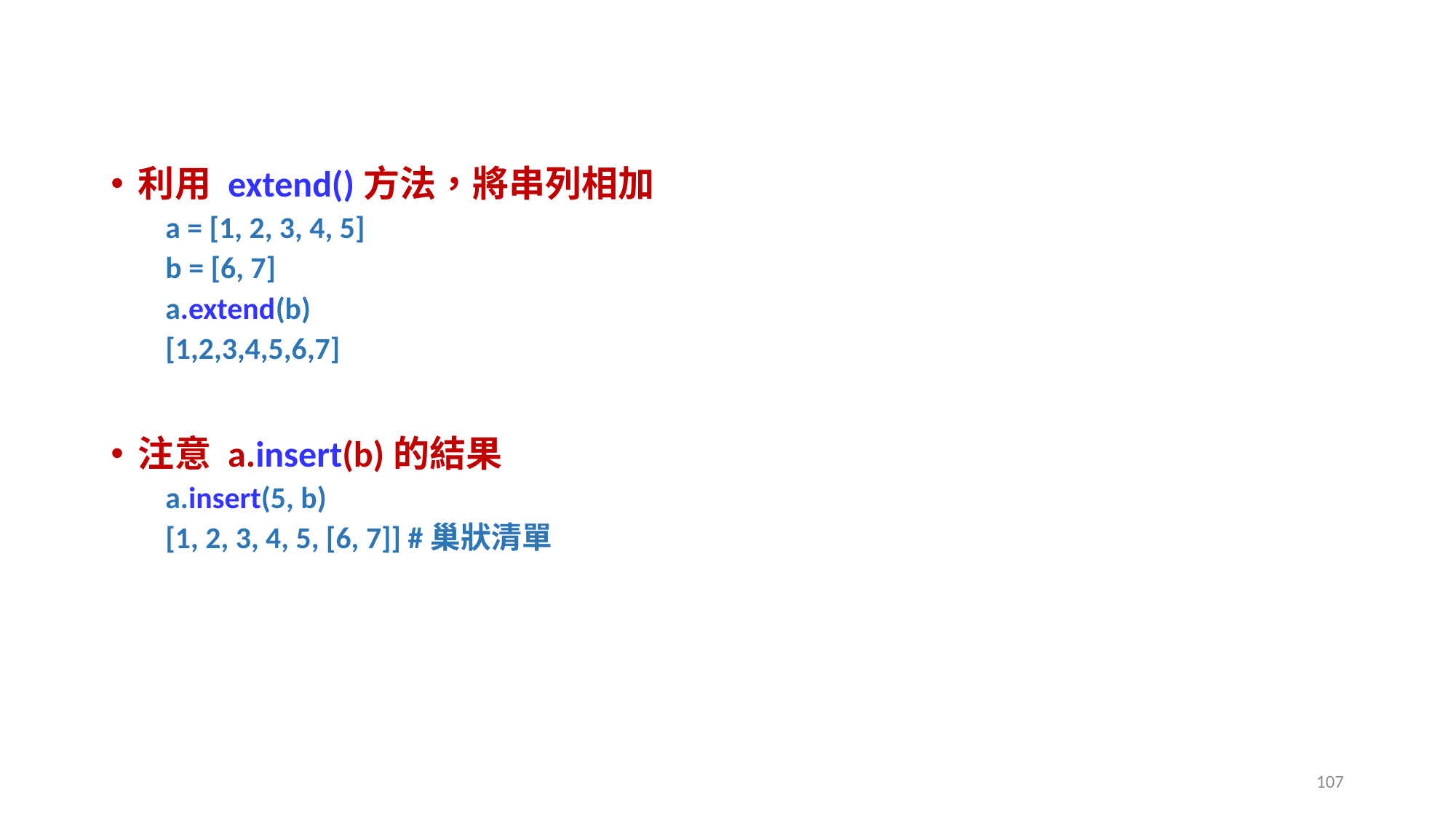

#
利用 extend()方法，將串列相加
a = [1, 2, 3, 4, 5]
b = [6, 7]
a.extend(b)
[1,2,3,4,5,6,7]

注意 a.insert(b)的結果
a.insert(5, b)
[1, 2, 3, 4, 5, [6, 7]] #巢狀清單

107